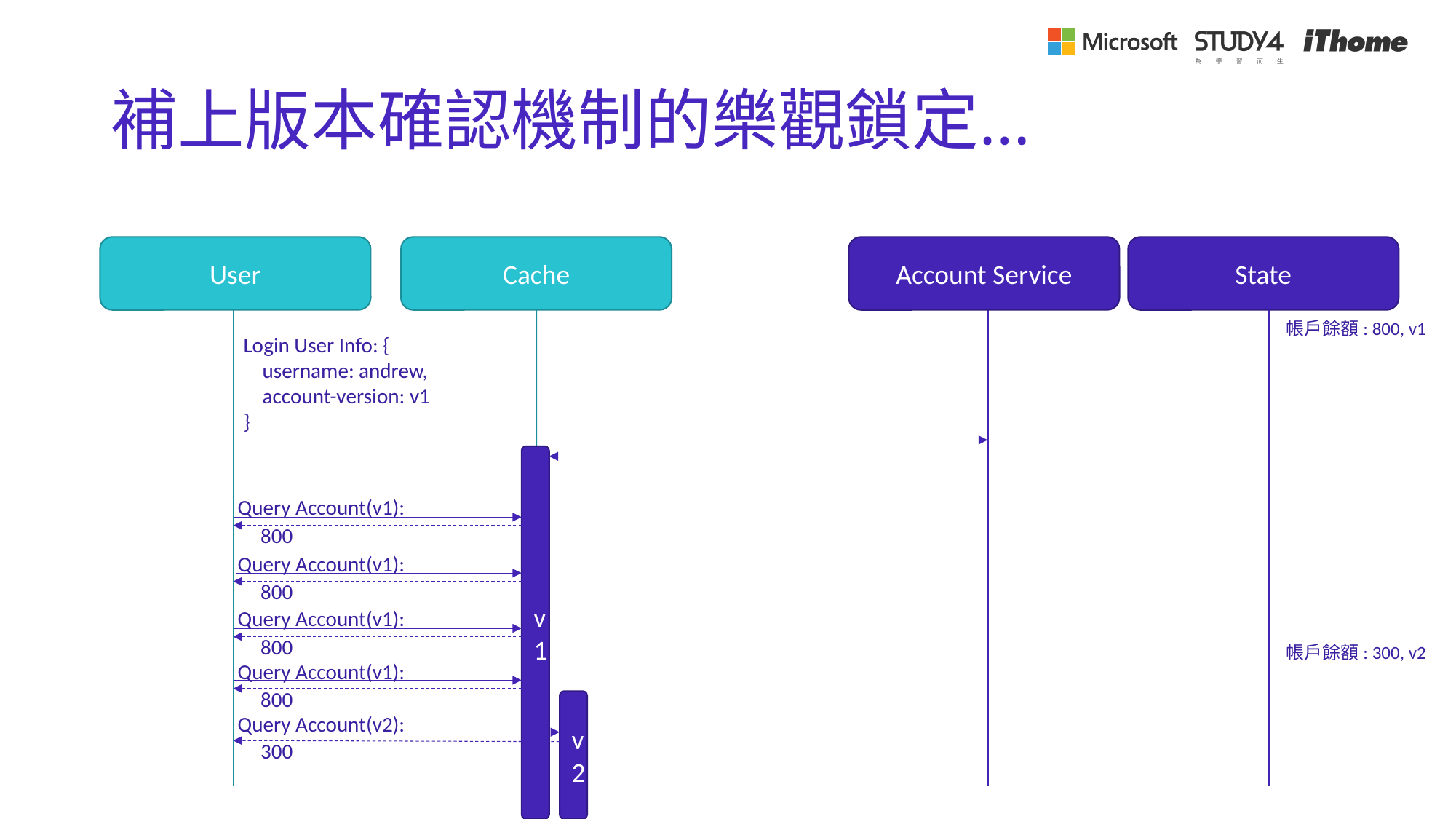

# 補上版本確認機制的樂觀鎖定…
User
Cache
Account Service
State
帳戶餘額: 800, v1
Login User Info: {
    username: andrew,
    account-version: v1
}
v1
Query Account(v1):
800
Query Account(v1):
800
Query Account(v1):
800
帳戶餘額: 300, v2
Query Account(v1):
800
v2
Query Account(v2):
300